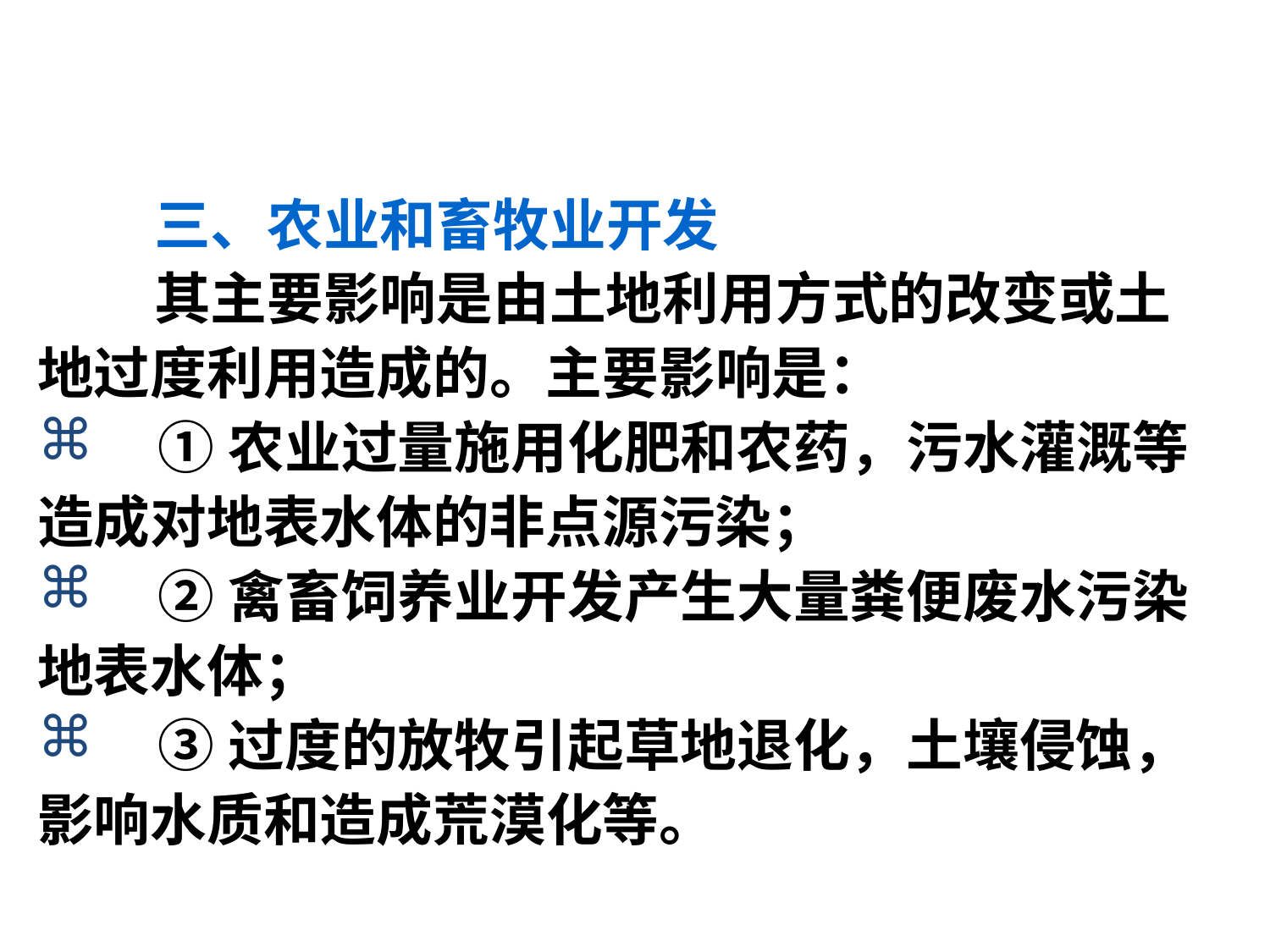

三、农业和畜牧业开发
        其主要影响是由土地利用方式的改变或土地过度利用造成的。主要影响是：
     ①农业过量施用化肥和农药，污水灌溉等造成对地表水体的非点源污染；
     ②禽畜饲养业开发产生大量粪便废水污染地表水体；
     ③过度的放牧引起草地退化，土壤侵蚀，影响水质和造成荒漠化等。